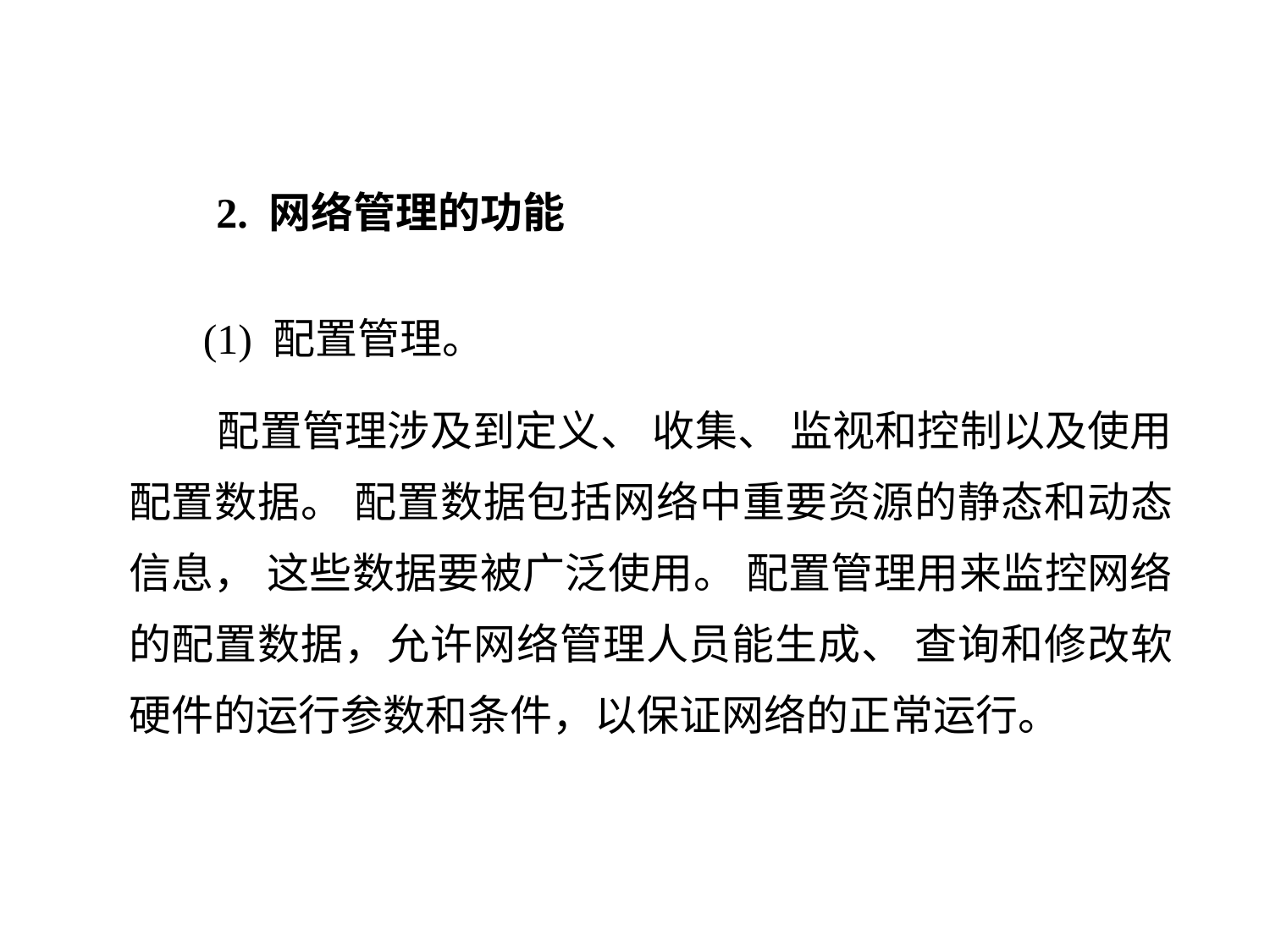

2. 网络管理的功能
       (1) 配置管理。
        配置管理涉及到定义、 收集、 监视和控制以及使用配置数据。 配置数据包括网络中重要资源的静态和动态信息， 这些数据要被广泛使用。 配置管理用来监控网络的配置数据，允许网络管理人员能生成、 查询和修改软硬件的运行参数和条件，以保证网络的正常运行。